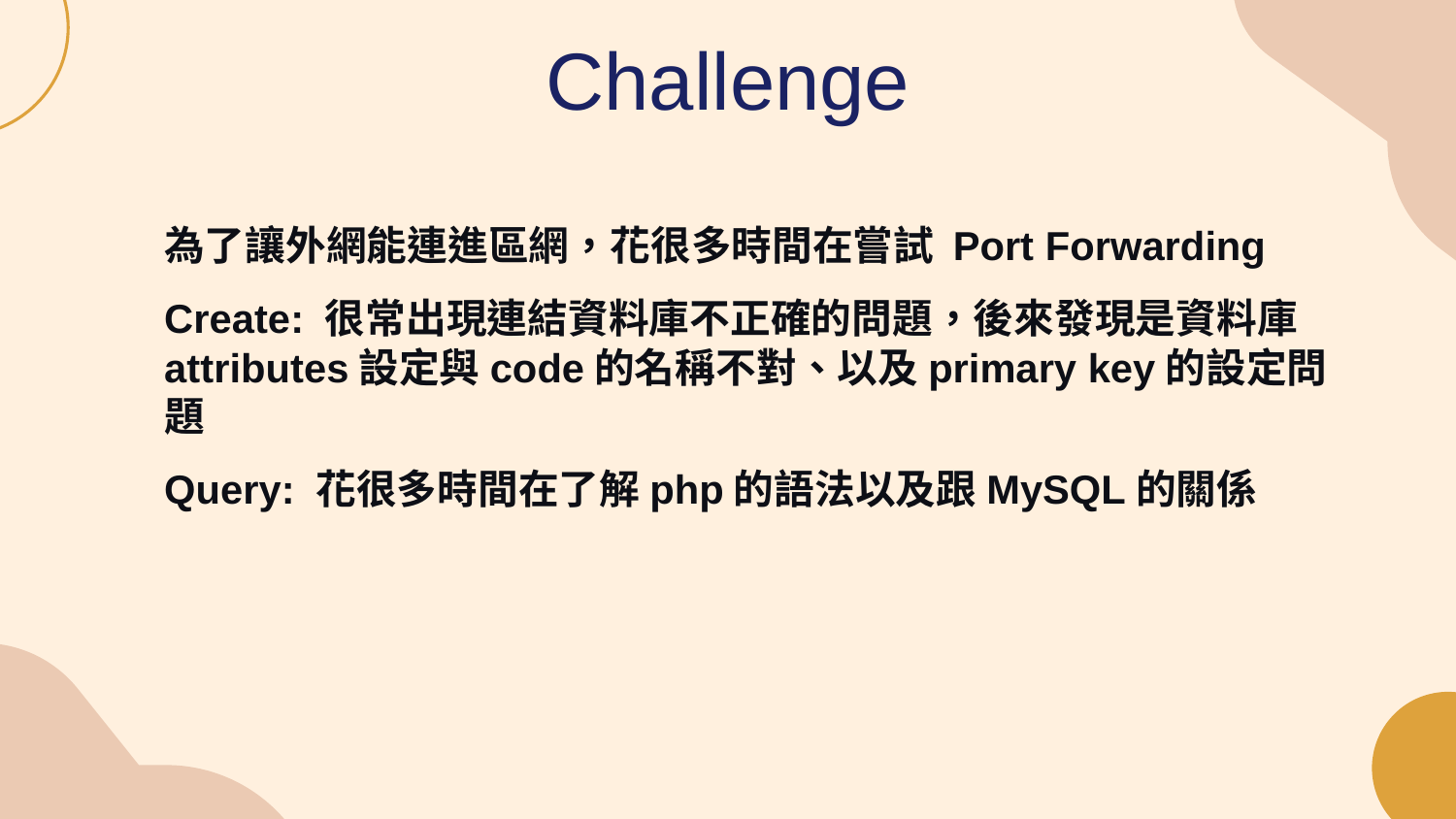

Challenge
為了讓外網能連進區網，花很多時間在嘗試 Port Forwarding
Create: 很常出現連結資料庫不正確的問題，後來發現是資料庫attributes設定與code的名稱不對、以及primary key的設定問題
Query: 花很多時間在了解php的語法以及跟MySQL的關係